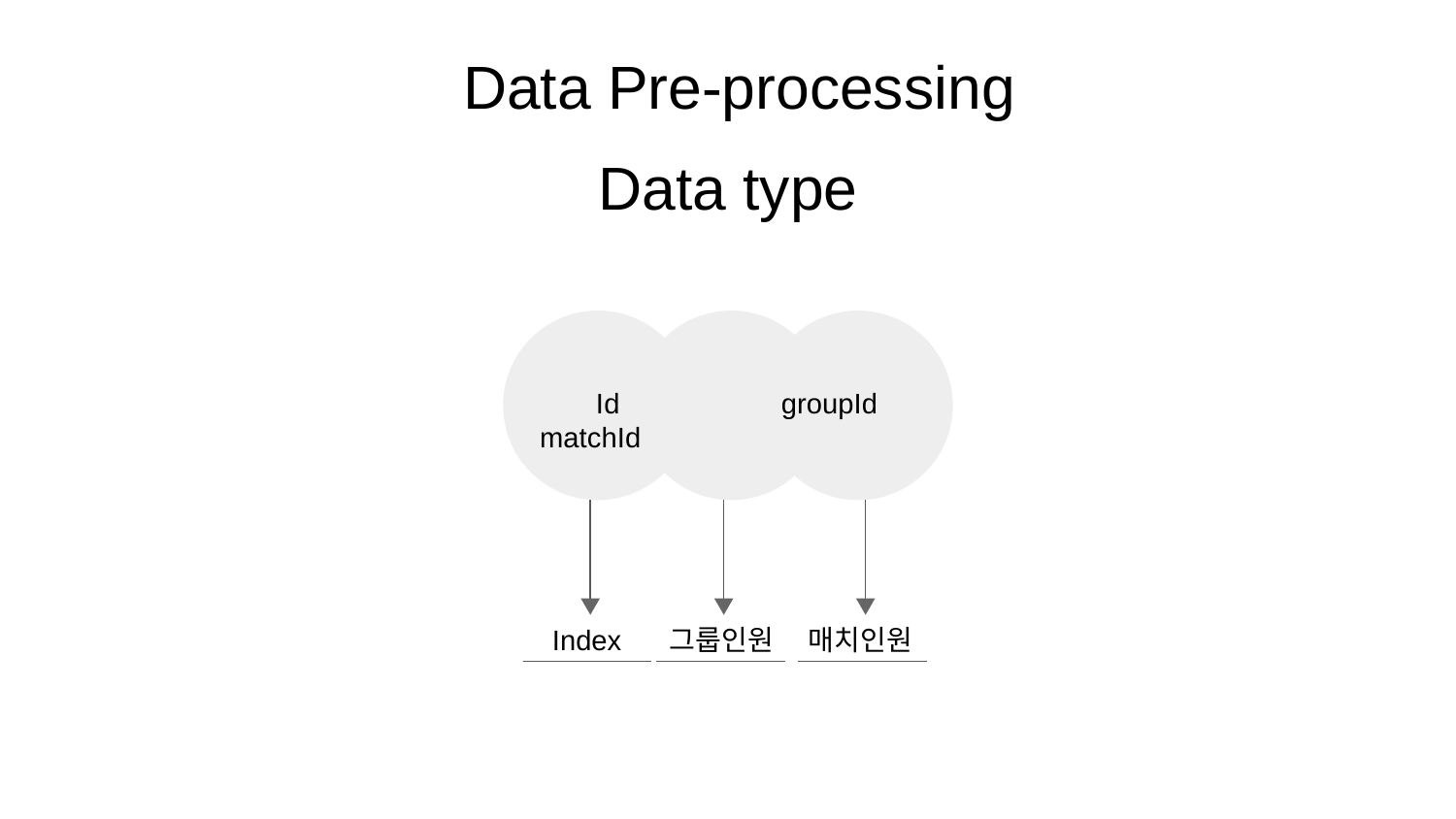

# Data Pre-processing
Data type

       Id	            groupId      matchId

그룹인원
매치인원
Index